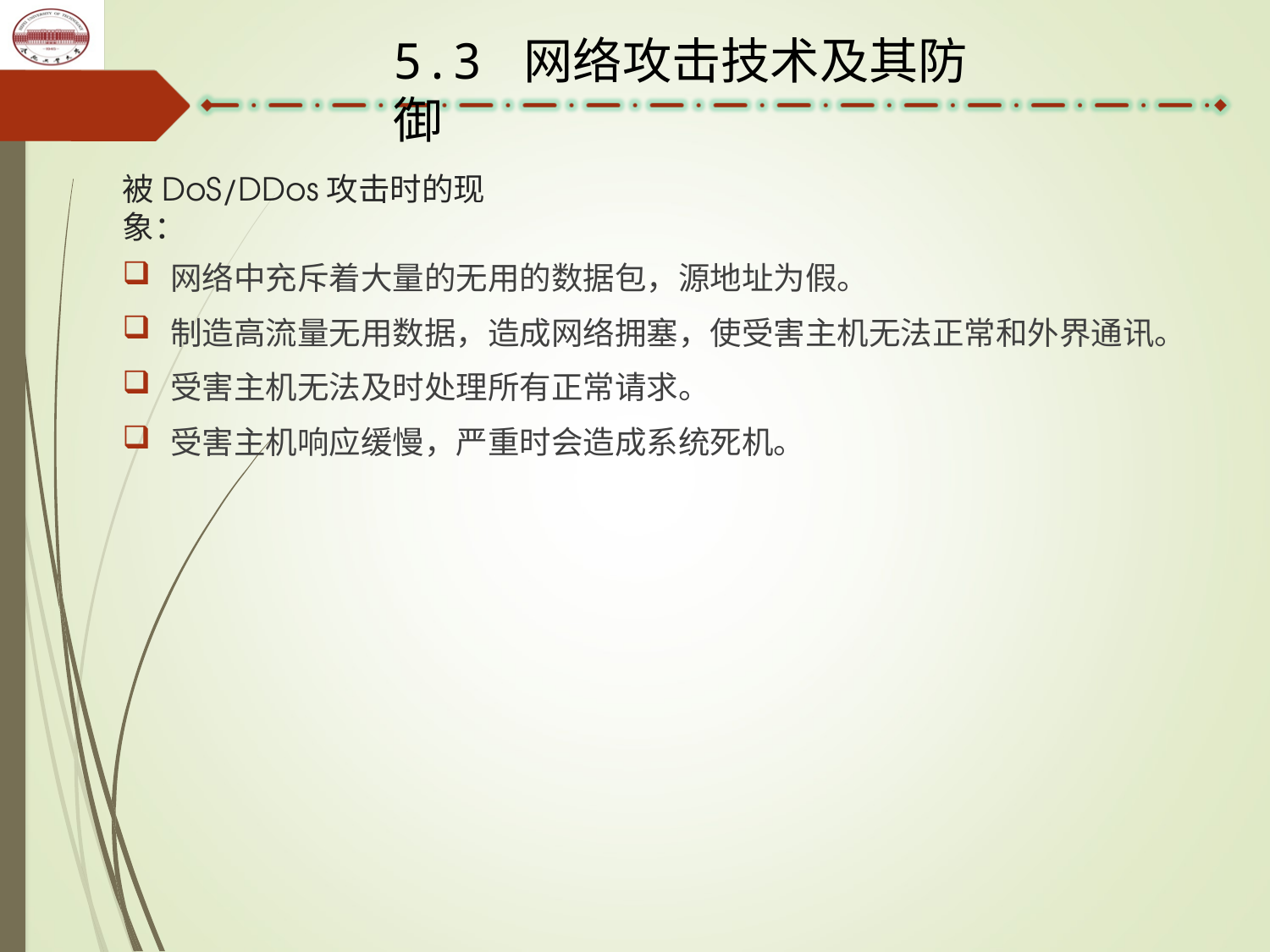

5.3 网络攻击技术及其防御
# 被DoS/DDos攻击时的现象：
网络中充斥着大量的无用的数据包，源地址为假。
制造高流量无用数据，造成网络拥塞，使受害主机无法正常和外界通讯。
受害主机无法及时处理所有正常请求。
受害主机响应缓慢，严重时会造成系统死机。